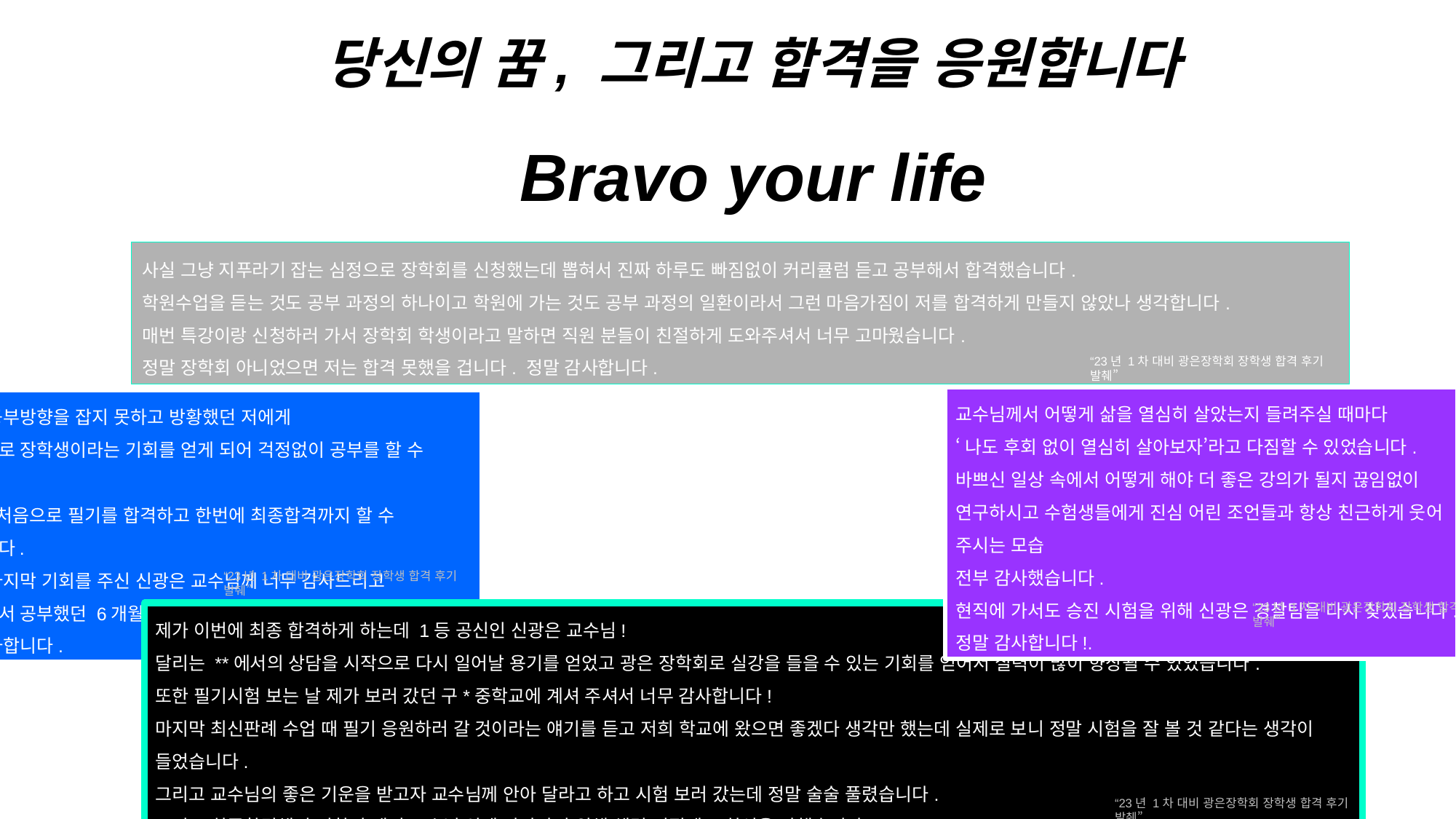

Section4
.
.
당신의 꿈, 그리고 합격을 응원합니다
Bravo your life
사실 그냥 지푸라기 잡는 심정으로 장학회를 신청했는데 뽑혀서 진짜 하루도 빠짐없이 커리큘럼 듣고 공부해서 합격했습니다.
학원수업을 듣는 것도 공부 과정의 하나이고 학원에 가는 것도 공부 과정의 일환이라서 그런 마음가짐이 저를 합격하게 만들지 않았나 생각합니다.
매번 특강이랑 신청하러 가서 장학회 학생이라고 말하면 직원 분들이 친절하게 도와주셔서 너무 고마웠습니다.
정말 장학회 아니었으면 저는 합격 못했을 겁니다. 정말 감사합니다.
“23년 1차 대비 광은장학회 장학생 합격 후기 발췌”
교수님께서 어떻게 삶을 열심히 살았는지 들려주실 때마다
‘나도 후회 없이 열심히 살아보자’라고 다짐할 수 있었습니다.
바쁘신 일상 속에서 어떻게 해야 더 좋은 강의가 될지 끊임없이 연구하시고 수험생들에게 진심 어린 조언들과 항상 친근하게 웃어 주시는 모습
전부 감사했습니다.
현직에 가서도 승진 시험을 위해 신광은 경찰팀을 다시 찾겠습니다.
정말 감사합니다!.
도저히 공부방향을 잡지 못하고 방황했던 저에게
마지막으로 장학생이라는 기회를 얻게 되어 걱정없이 공부를 할 수 있었고
 덕분에 처음으로 필기를 합격하고 한번에 최종합격까지 할 수 있었습니다.
저에게 마지막 기회를 주신 신광은 교수님께 너무 감사드리고
노량진에서 공부했던 6개월을 평생 잊지 못할 것 같습니다.
정말 감사합니다.
“23년 1차 대비 광은장학회 장학생 합격 후기 발췌”
“23년 1차 대비 광은장학회 장학생 합격 후기 발췌”
제가 이번에 최종 합격하게 하는데 1등 공신인 신광은 교수님!
달리는 **에서의 상담을 시작으로 다시 일어날 용기를 얻었고 광은 장학회로 실강을 들을 수 있는 기회를 얻어서 실력이 많이 향상될 수 있었습니다.
또한 필기시험 보는 날 제가 보러 갔던 구*중학교에 계셔 주셔서 너무 감사합니다!
마지막 최신판례 수업 때 필기 응원하러 갈 것이라는 얘기를 듣고 저희 학교에 왔으면 좋겠다 생각만 했는데 실제로 보니 정말 시험을 잘 볼 것 같다는 생각이 들었습니다.
그리고 교수님의 좋은 기운을 받고자 교수님께 안아 달라고 하고 시험 보러 갔는데 정말 술술 풀렸습니다.
그리고 최종합격해서 경찰이 돼서 교수님 앞에 나타나기 위해 체력 면접에도 최선을 다했습니다.
그리고 이제 최종합격을 해서 교수님을 뵙기 위해 중앙경찰학교 입교 하루 전에 왔습니다. 승진까지 우리 오래 봐요~
“23년 1차 대비 광은장학회 장학생 합격 후기 발췌”